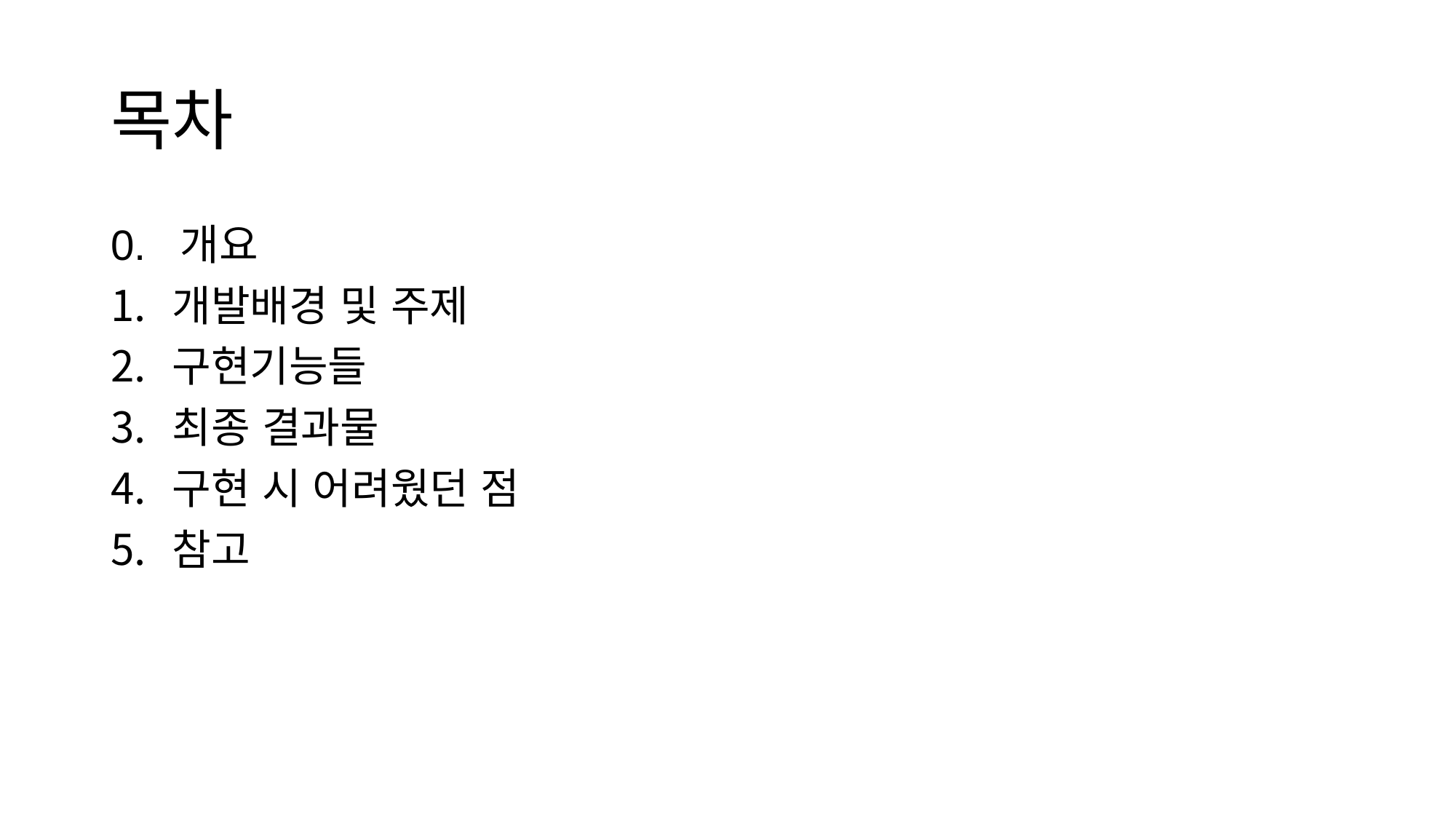

# 목차
0.  개요
개발배경 및 주제
구현기능들
최종 결과물
구현 시 어려웠던 점
참고